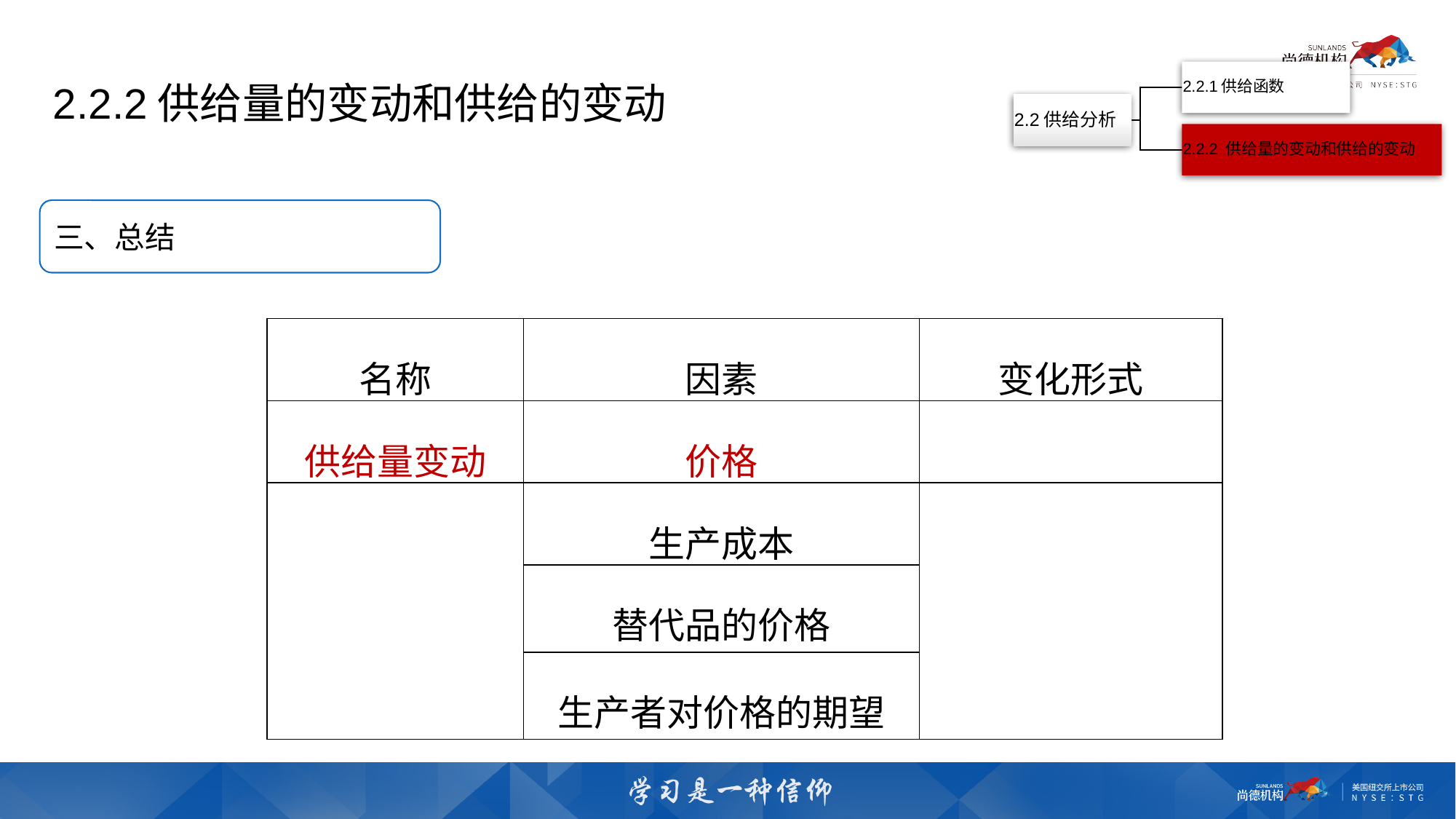

2.2供给分析
2.2.1供给函数
2.2.2 供给量的变动和供给的变动
2.2.2供给量的变动和供给的变动
三、总结
| 名称 | 因素 | 变化形式 |
| --- | --- | --- |
| 供给量变动 | 价格 | 沿供给曲线变动 |
| 供给变动 | 生产成本 | 供给曲线移动 |
|  | 替代品的价格 |  |
|  | 生产者对价格的期望 |  |